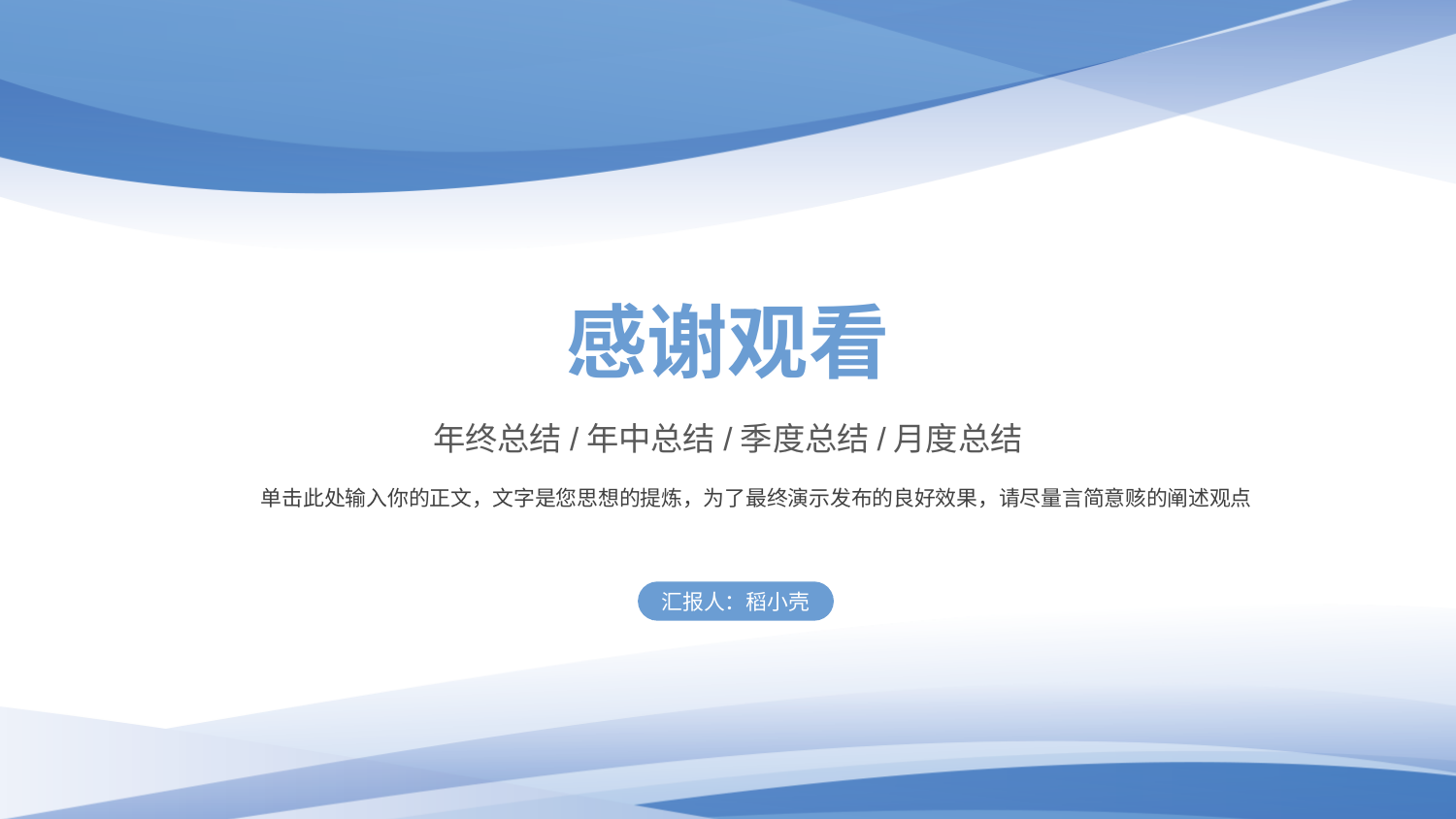

感谢观看
年终总结/年中总结/季度总结/月度总结
单击此处输入你的正文，文字是您思想的提炼，为了最终演示发布的良好效果，请尽量言简意赅的阐述观点
汇报人：稻小壳